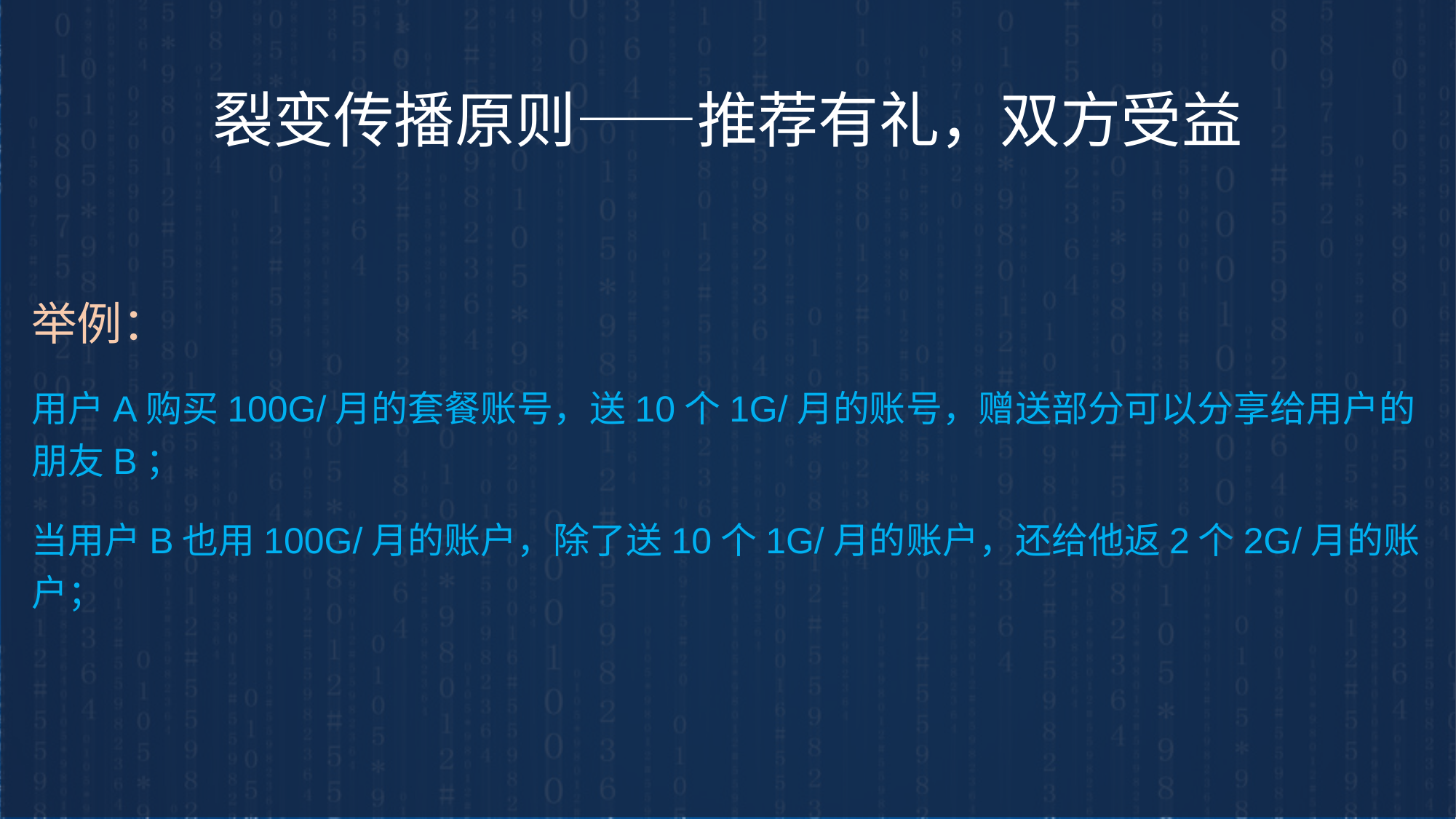

裂变传播原则——推荐有礼，双方受益
举例：
用户A购买100G/月的套餐账号，送10个1G/月的账号，赠送部分可以分享给用户的朋友B；
当用户B也用100G/月的账户，除了送10个1G/月的账户，还给他返2个2G/月的账户；